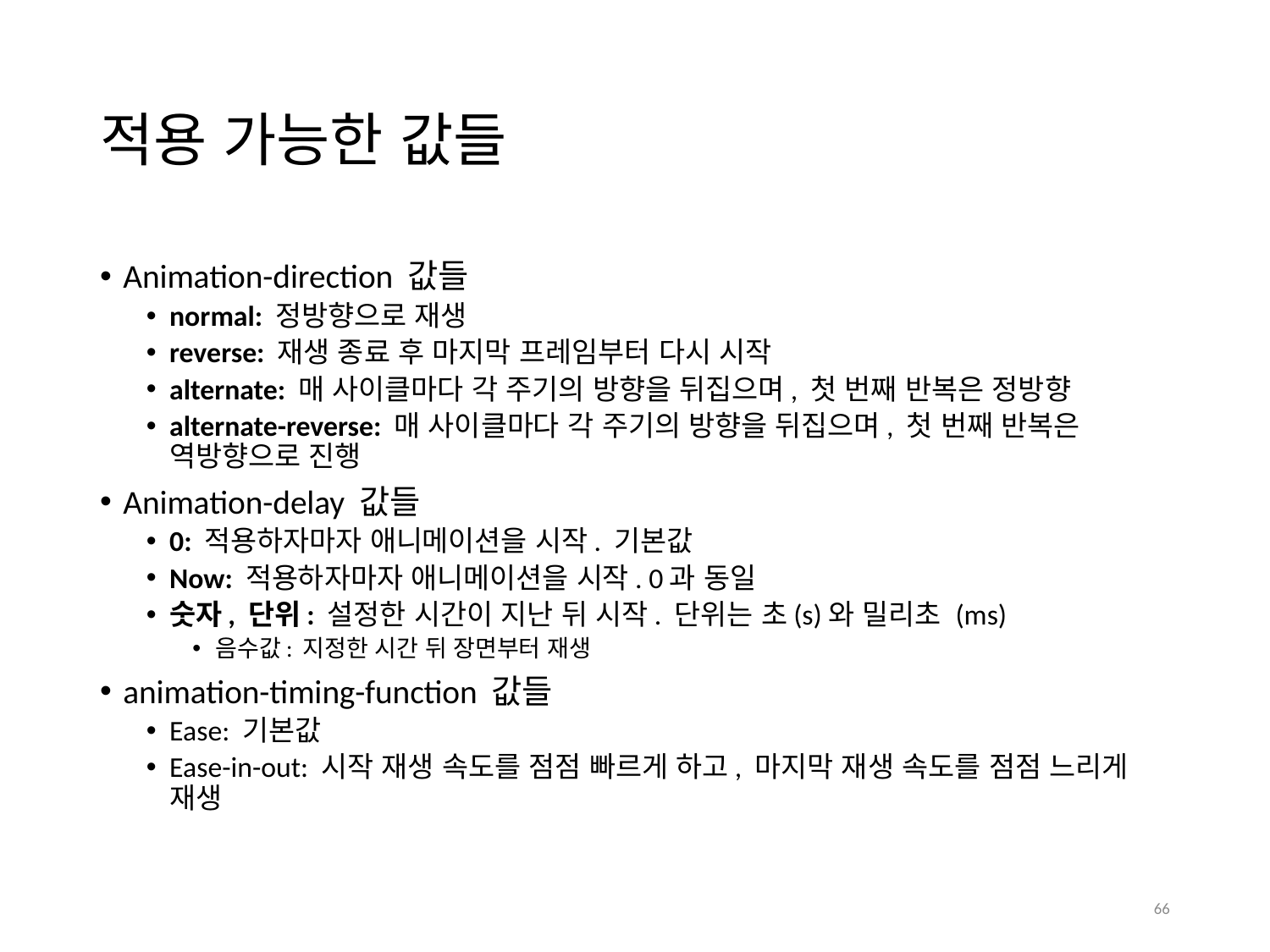

# 적용 가능한 값들
Animation-direction 값들
normal: 정방향으로 재생
reverse: 재생 종료 후 마지막 프레임부터 다시 시작
alternate: 매 사이클마다 각 주기의 방향을 뒤집으며, 첫 번째 반복은 정방향
alternate-reverse: 매 사이클마다 각 주기의 방향을 뒤집으며, 첫 번째 반복은 역방향으로 진행
Animation-delay 값들
0: 적용하자마자 애니메이션을 시작. 기본값
Now: 적용하자마자 애니메이션을 시작. 0과 동일
숫자, 단위: 설정한 시간이 지난 뒤 시작. 단위는 초(s)와 밀리초 (ms)
음수값: 지정한 시간 뒤 장면부터 재생
animation-timing-function 값들
Ease: 기본값
Ease-in-out: 시작 재생 속도를 점점 빠르게 하고, 마지막 재생 속도를 점점 느리게 재생

66